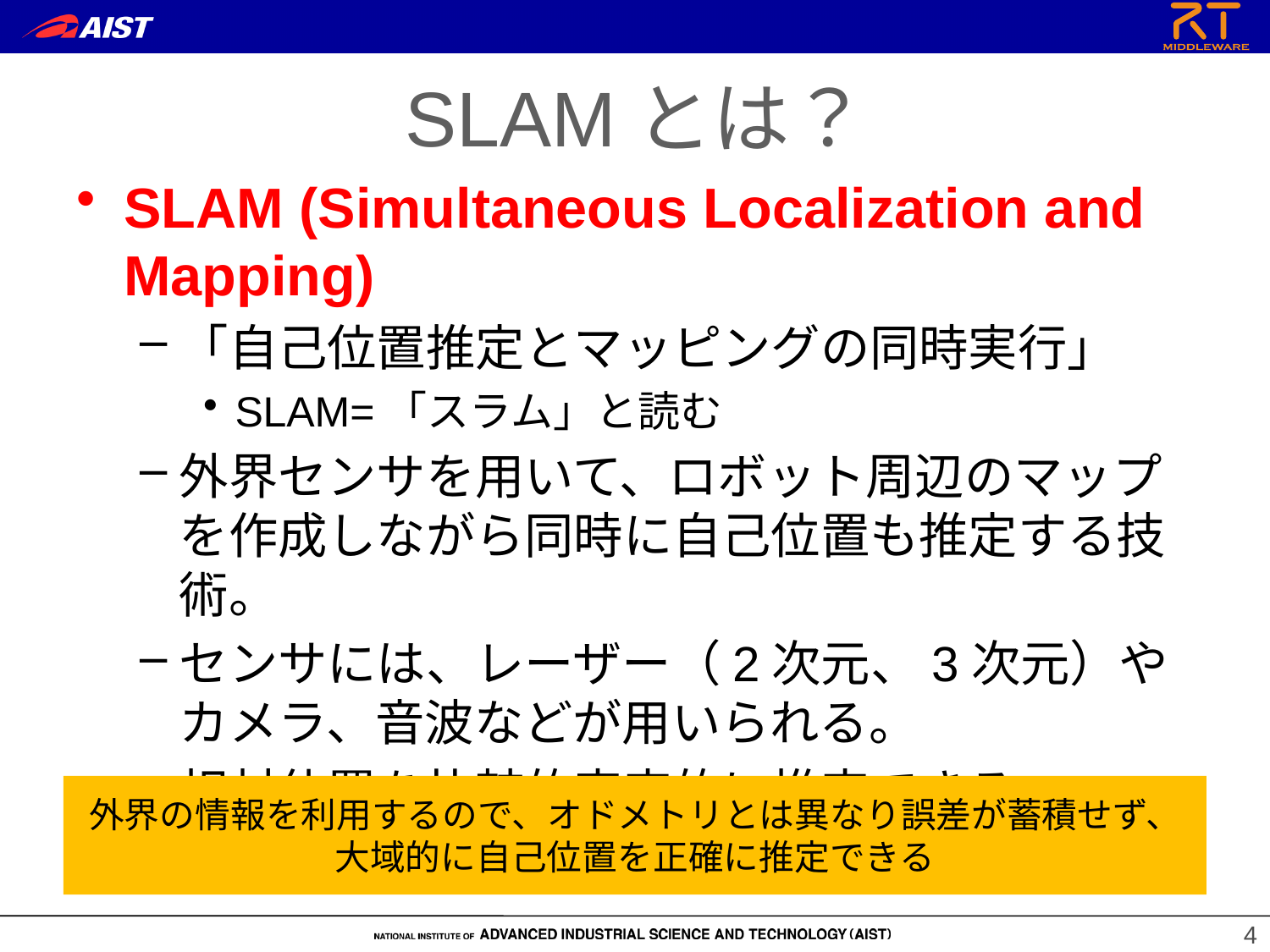

SLAMとは？
SLAM (Simultaneous Localization and Mapping)
「自己位置推定とマッピングの同時実行」
SLAM=「スラム」と読む
外界センサを用いて、ロボット周辺のマップを作成しながら同時に自己位置も推定する技術。
センサには、レーザー（2次元、3次元）やカメラ、音波などが用いられる。
相対位置を比較的安定的に推定できる。

外界の情報を利用するので、オドメトリとは異なり誤差が蓄積せず、大域的に自己位置を正確に推定できる
4